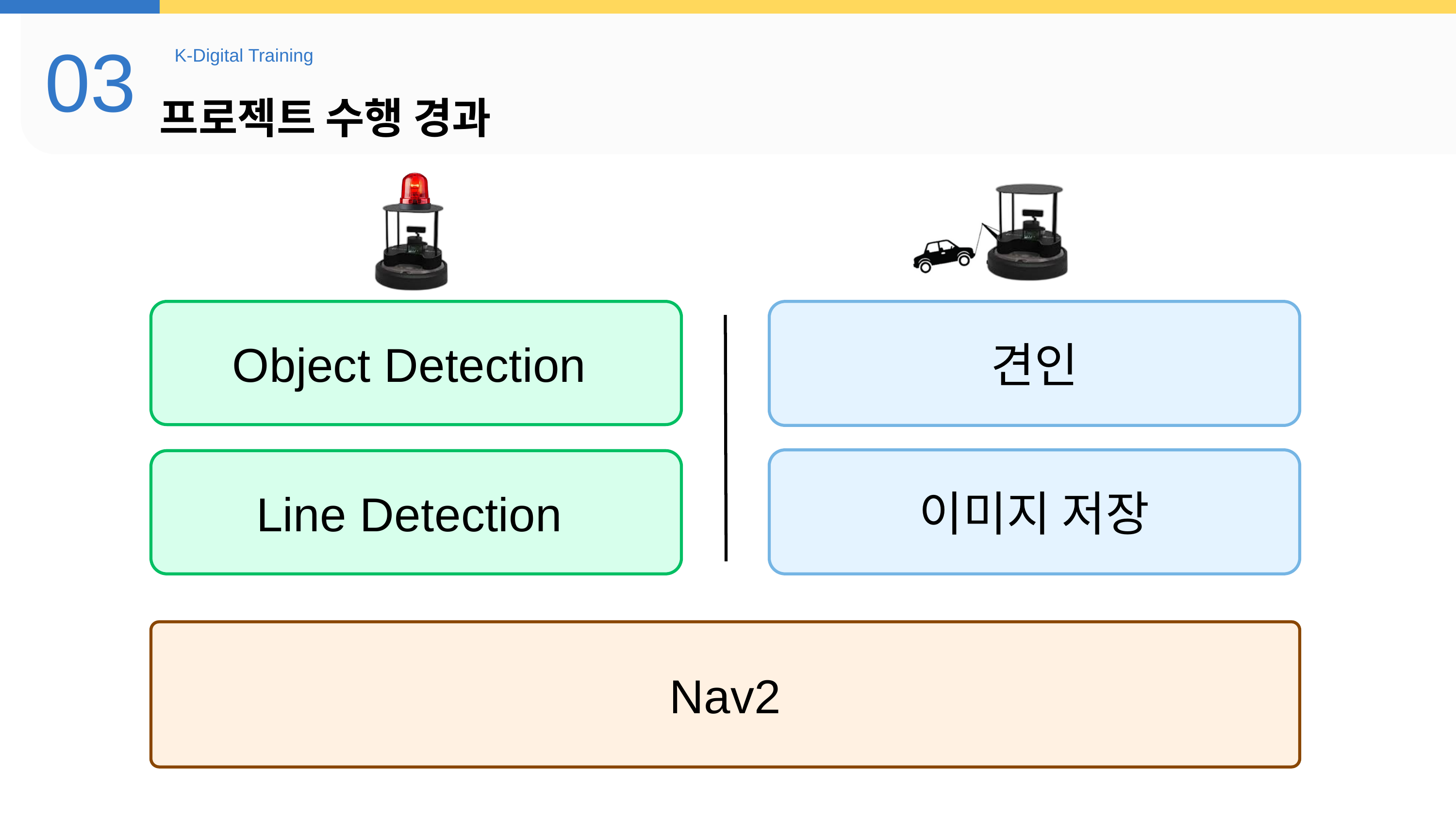

03

K-Digital Training
프로젝트 수행 경과

Object Detection

견인

이미지 저장

Line Detection

Nav2